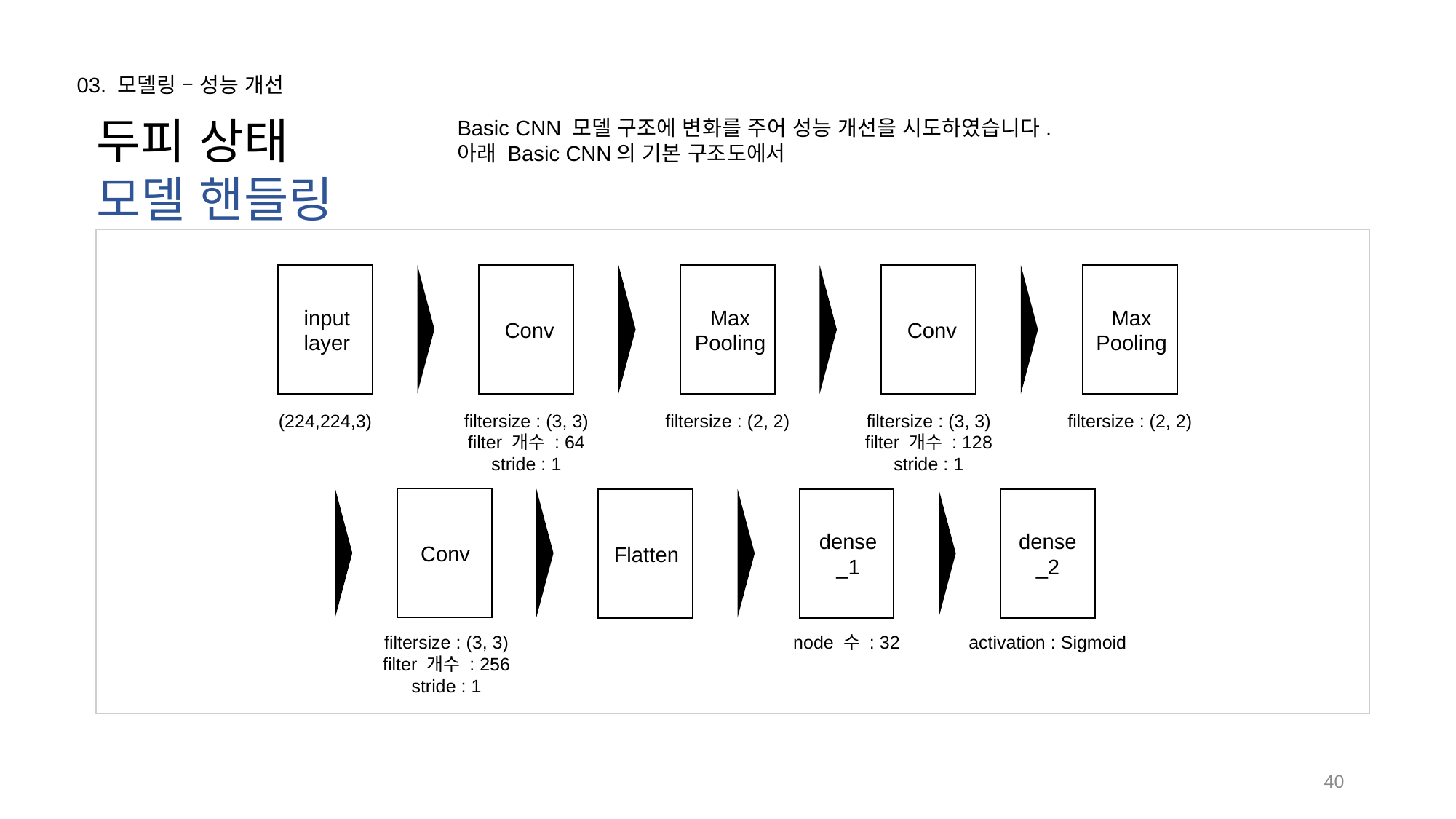

03. 모델링 – 성능 개선
두피 상태
모델 핸들링
Basic CNN 모델 구조에 변화를 주어 성능 개선을 시도하였습니다.
아래 Basic CNN의 기본 구조도에서

input layer
Max
Pooling
Max
Pooling
Conv
Conv

(224,224,3)
filtersize : (3, 3)
filter 개수 : 64
stride : 1
filtersize : (2, 2)
filtersize : (3, 3)
filter 개수 : 128
stride : 1
filtersize : (2, 2)

dense
_1
dense
_2
Conv
Flatten

filtersize : (3, 3)
filter 개수 : 256
stride : 1
node 수 : 32
activation : Sigmoid
40